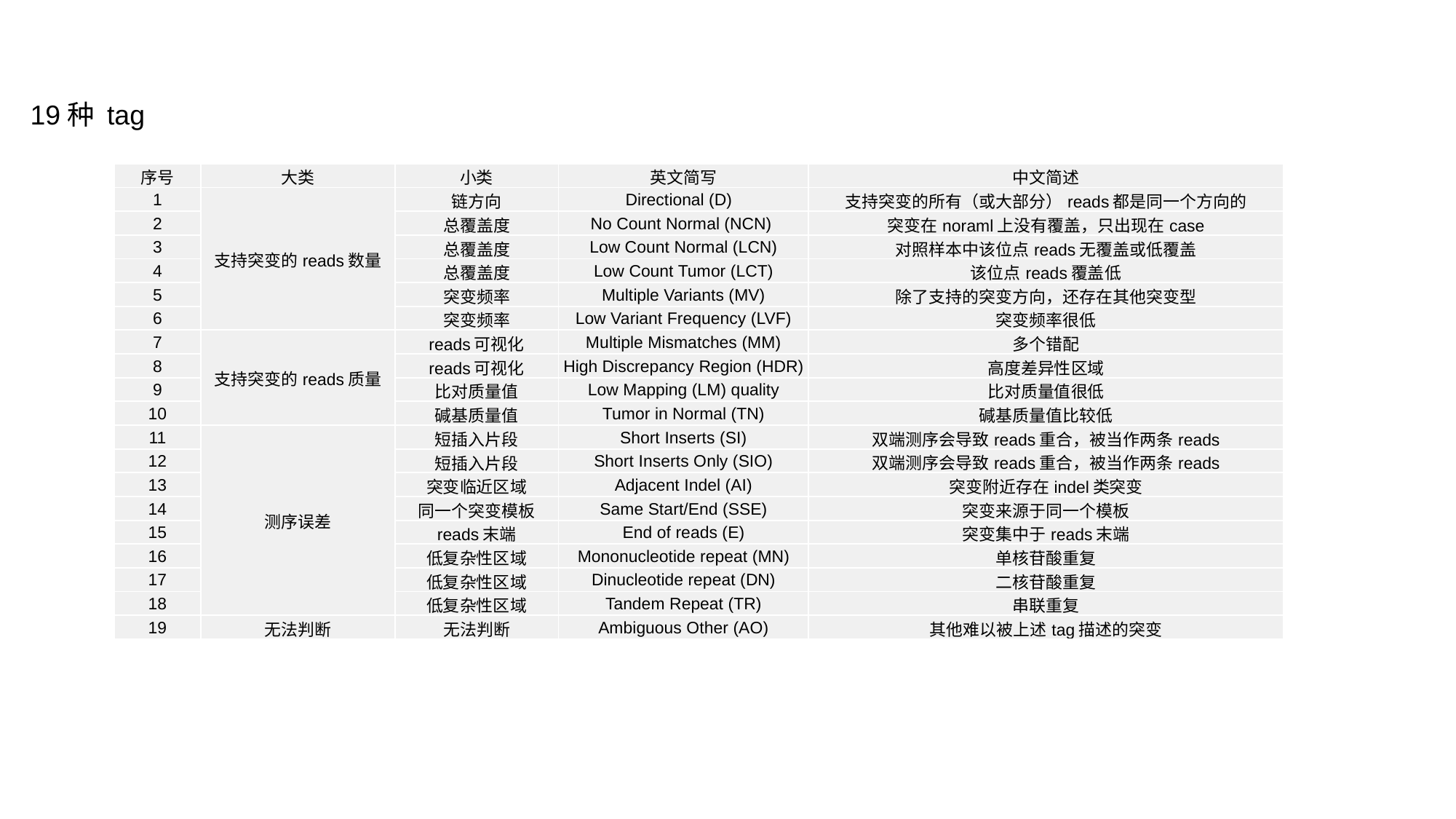

19种 tag
| 序号 | 大类 | 小类 | 英文简写 | 中文简述 |
| --- | --- | --- | --- | --- |
| 1 | 支持突变的reads数量 | 链方向 | Directional (D) | 支持突变的所有（或大部分）reads都是同一个方向的 |
| 2 |  | 总覆盖度 | No Count Normal (NCN) | 突变在noraml上没有覆盖，只出现在case |
| 3 |  | 总覆盖度 | Low Count Normal (LCN) | 对照样本中该位点reads无覆盖或低覆盖 |
| 4 |  | 总覆盖度 | Low Count Tumor (LCT) | 该位点reads覆盖低 |
| 5 |  | 突变频率 | Multiple Variants (MV) | 除了支持的突变方向，还存在其他突变型 |
| 6 |  | 突变频率 | Low Variant Frequency (LVF) | 突变频率很低 |
| 7 | 支持突变的reads质量 | reads可视化 | Multiple Mismatches (MM) | 多个错配 |
| 8 |  | reads可视化 | High Discrepancy Region (HDR) | 高度差异性区域 |
| 9 |  | 比对质量值 | Low Mapping (LM) quality | 比对质量值很低 |
| 10 |  | 碱基质量值 | Tumor in Normal (TN) | 碱基质量值比较低 |
| 11 | 测序误差 | 短插入片段 | Short Inserts (SI) | 双端测序会导致reads重合，被当作两条reads |
| 12 |  | 短插入片段 | Short Inserts Only (SIO) | 双端测序会导致reads重合，被当作两条reads |
| 13 |  | 突变临近区域 | Adjacent Indel (AI) | 突变附近存在indel类突变 |
| 14 |  | 同一个突变模板 | Same Start/End (SSE) | 突变来源于同一个模板 |
| 15 |  | reads末端 | End of reads (E) | 突变集中于reads末端 |
| 16 |  | 低复杂性区域 | Mononucleotide repeat (MN) | 单核苷酸重复 |
| 17 |  | 低复杂性区域 | Dinucleotide repeat (DN) | 二核苷酸重复 |
| 18 |  | 低复杂性区域 | Tandem Repeat (TR) | 串联重复 |
| 19 | 无法判断 | 无法判断 | Ambiguous Other (AO) | 其他难以被上述tag描述的突变 |